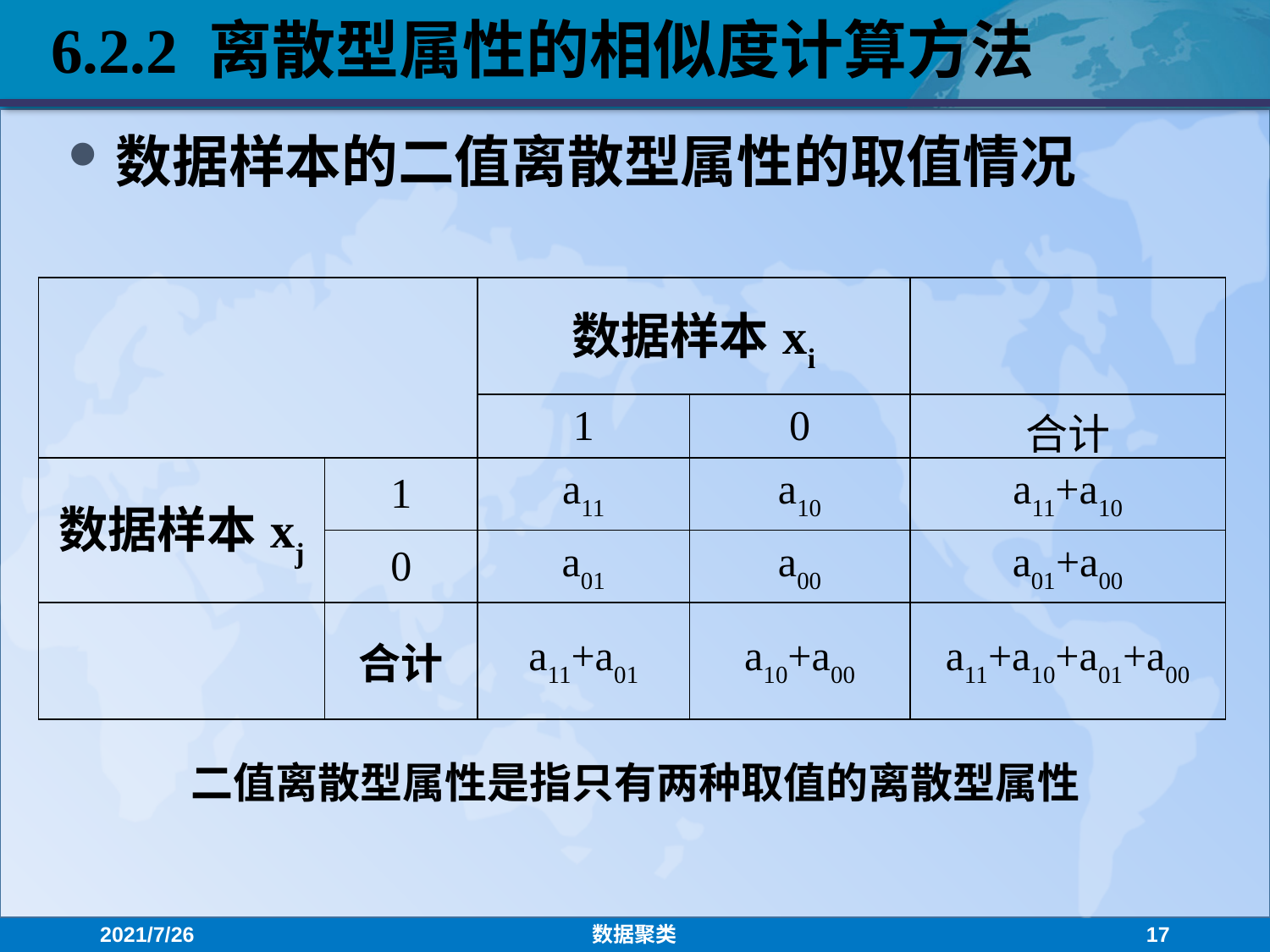

6.2.2 离散型属性的相似度计算方法

数据样本的二值离散型属性的取值情况
|  |  | 数据样本xi |  |  |
| --- | --- | --- | --- | --- |
|  |  | 1 | 0 | 合计 |
| 数据样本xj | 1 | a11 | a10 | a11+a10 |
|  | 0 | a01 | a00 | a01+a00 |
|  | 合计 | a11+a01 | a10+a00 | a11+a10+a01+a00 |
二值离散型属性是指只有两种取值的离散型属性
2021/7/26
数据聚类
17